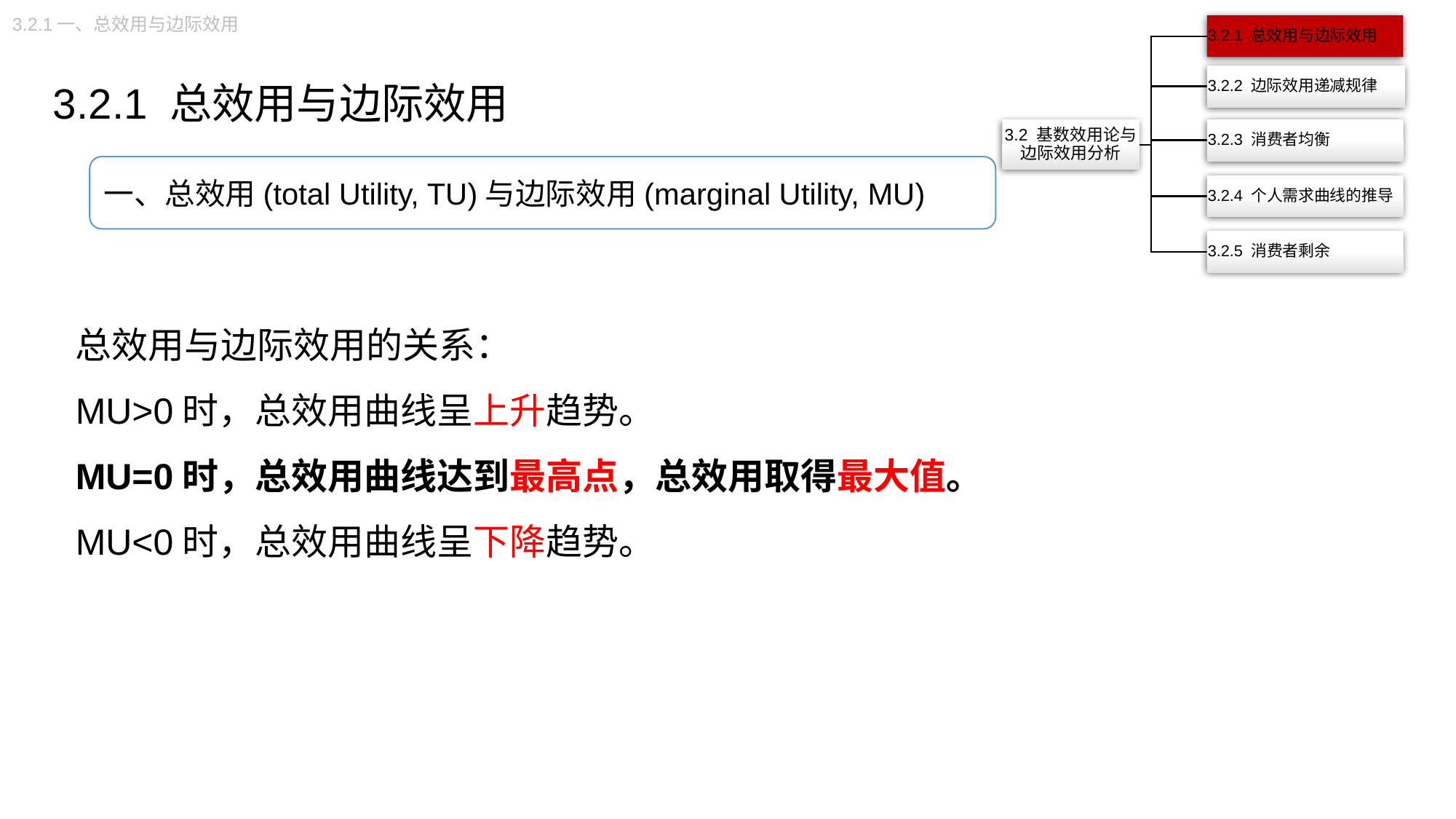

3.2.1一、总效用与边际效用

3.2 基数效用论与边际效用分析
3.2.1 总效用与边际效用
3.2.2 边际效用递减规律
3.2.3 消费者均衡
3.2.4 个人需求曲线的推导
3.2.5 消费者剩余
3.2.1 总效用与边际效用
一、总效用(total Utility, TU)与边际效用(marginal Utility, MU)
总效用与边际效用的关系：
MU>0时，总效用曲线呈上升趋势。
MU=0时，总效用曲线达到最高点，总效用取得最大值。
MU<0时，总效用曲线呈下降趋势。